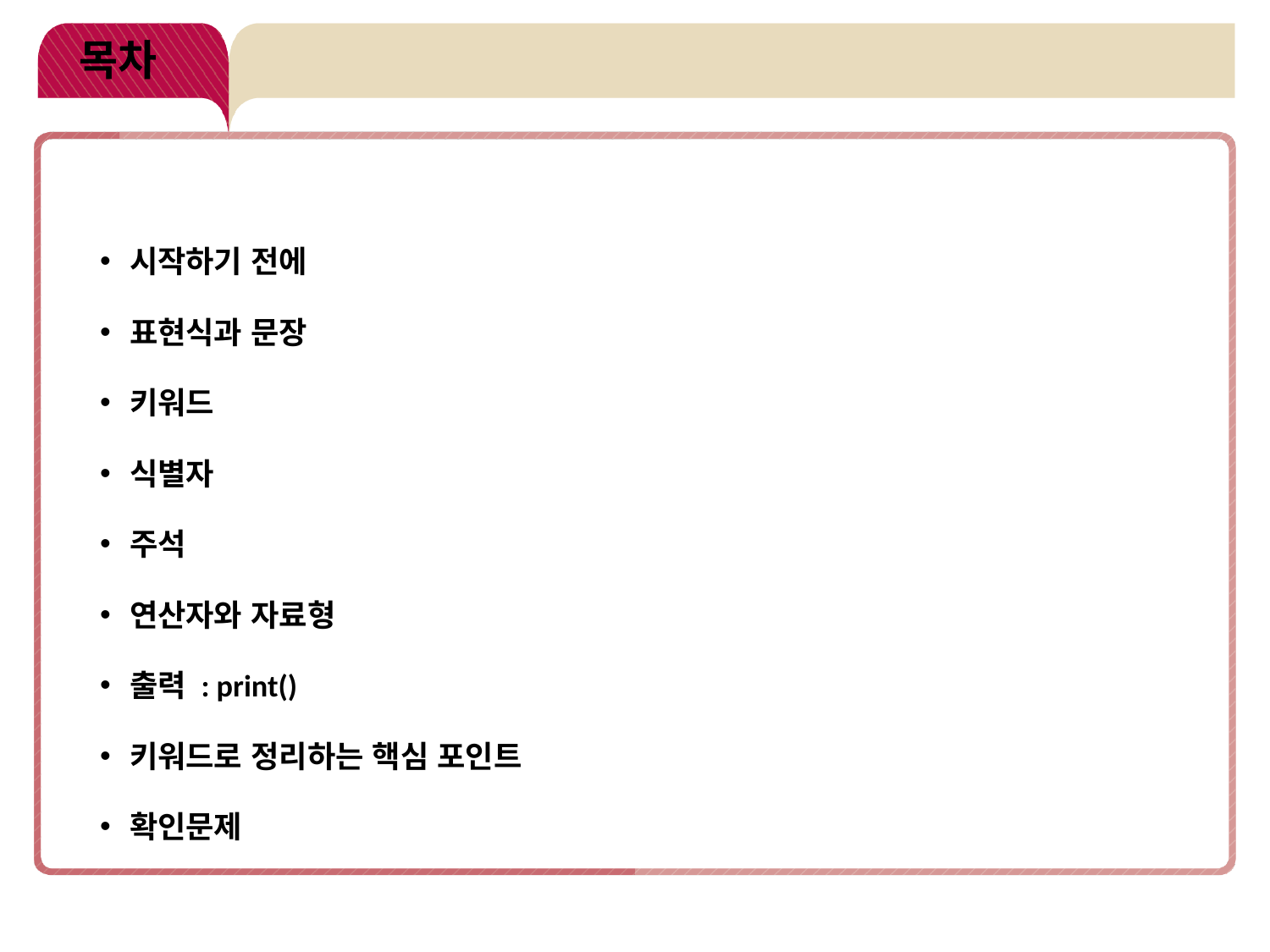

# 목차

시작하기 전에
표현식과 문장
키워드
식별자
주석
연산자와 자료형
출력 : print()
키워드로 정리하는 핵심 포인트
확인문제